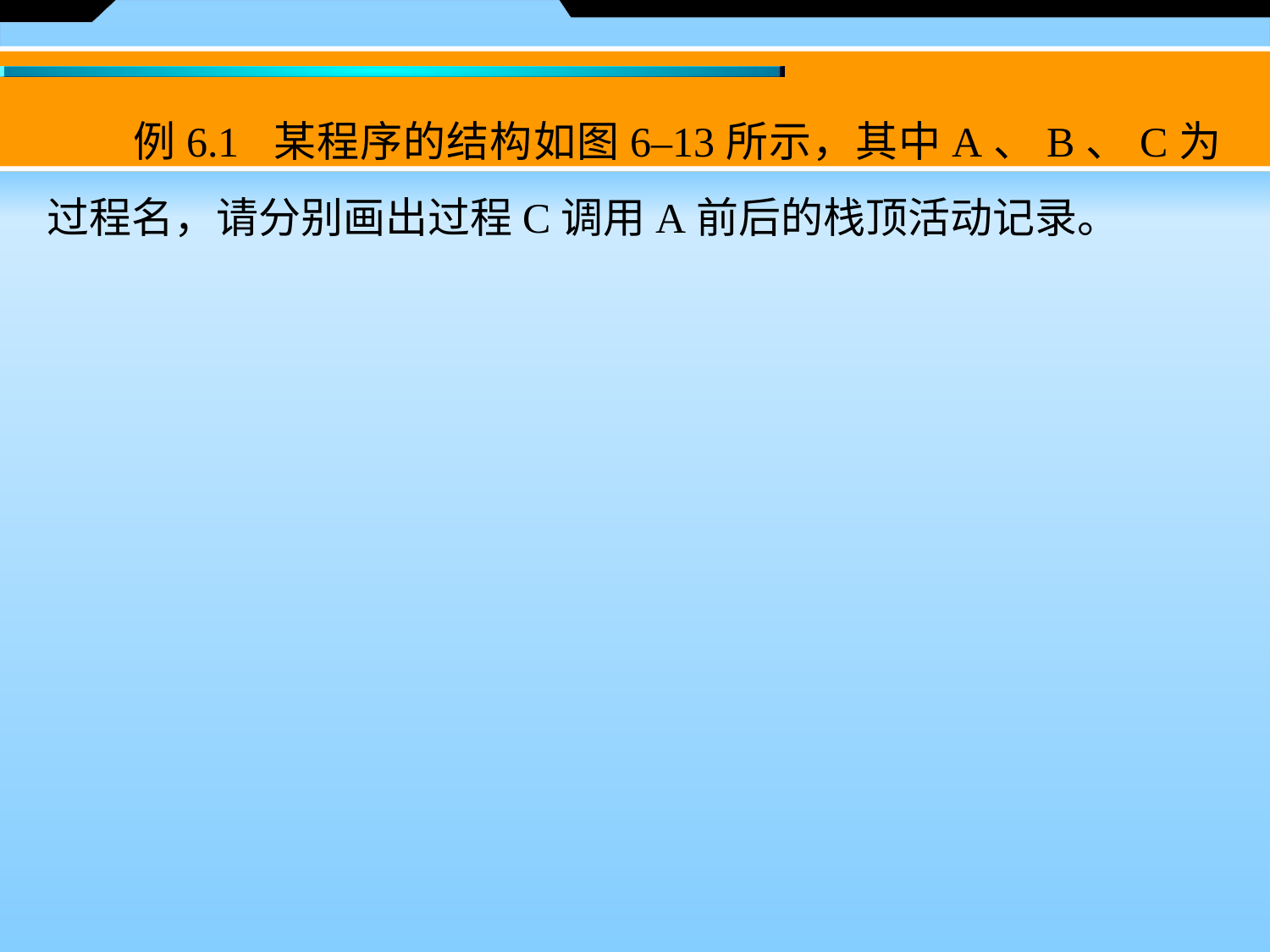

例6.1  某程序的结构如图6–13所示，其中A、B、C为过程名，请分别画出过程C调用A前后的栈顶活动记录。